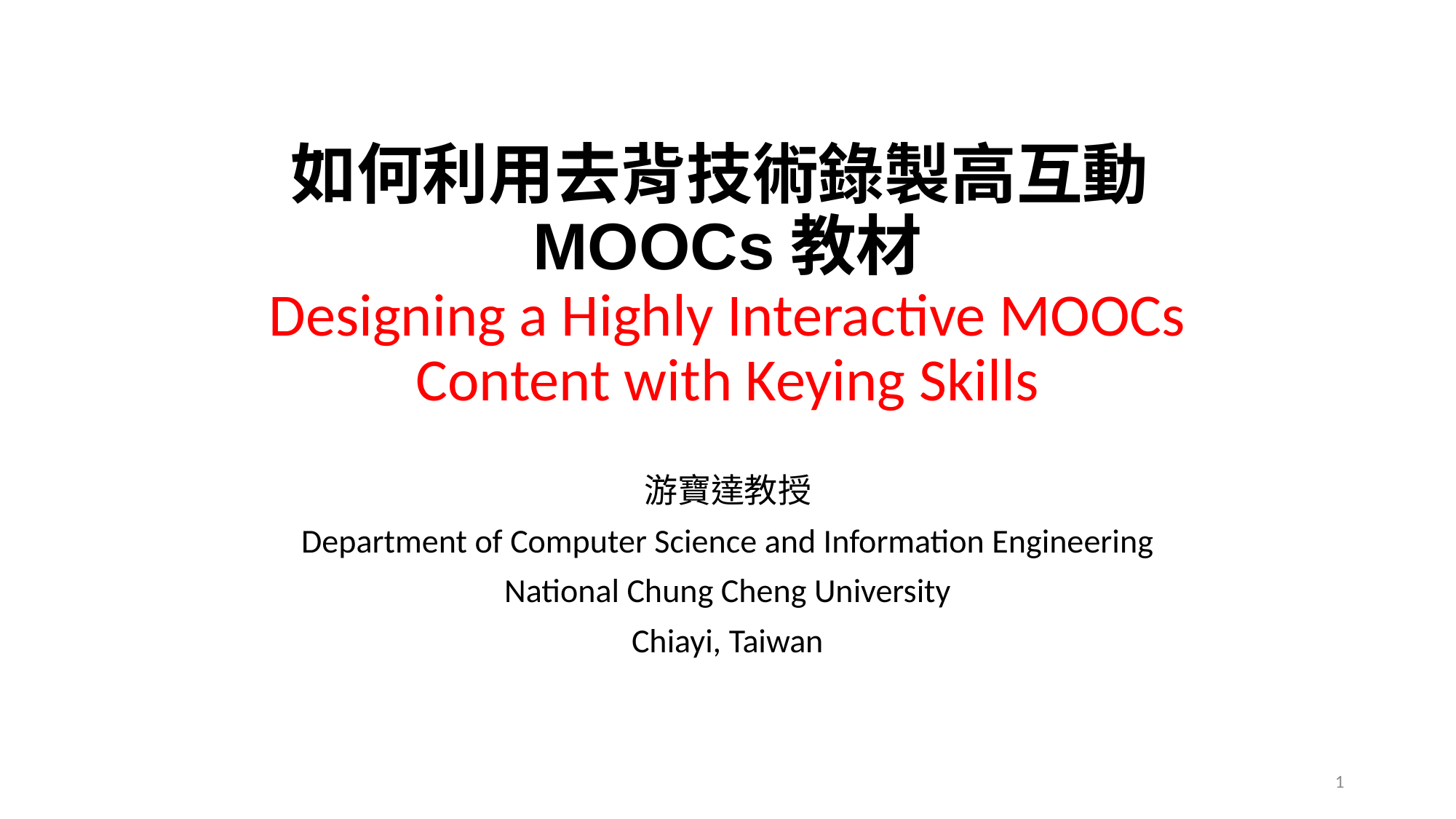

# 如何利用去背技術錄製高互動MOOCs教材 Designing a Highly Interactive MOOCs Content with Keying Skills
游寶達教授
Department of Computer Science and Information Engineering
National Chung Cheng University
Chiayi, Taiwan
1